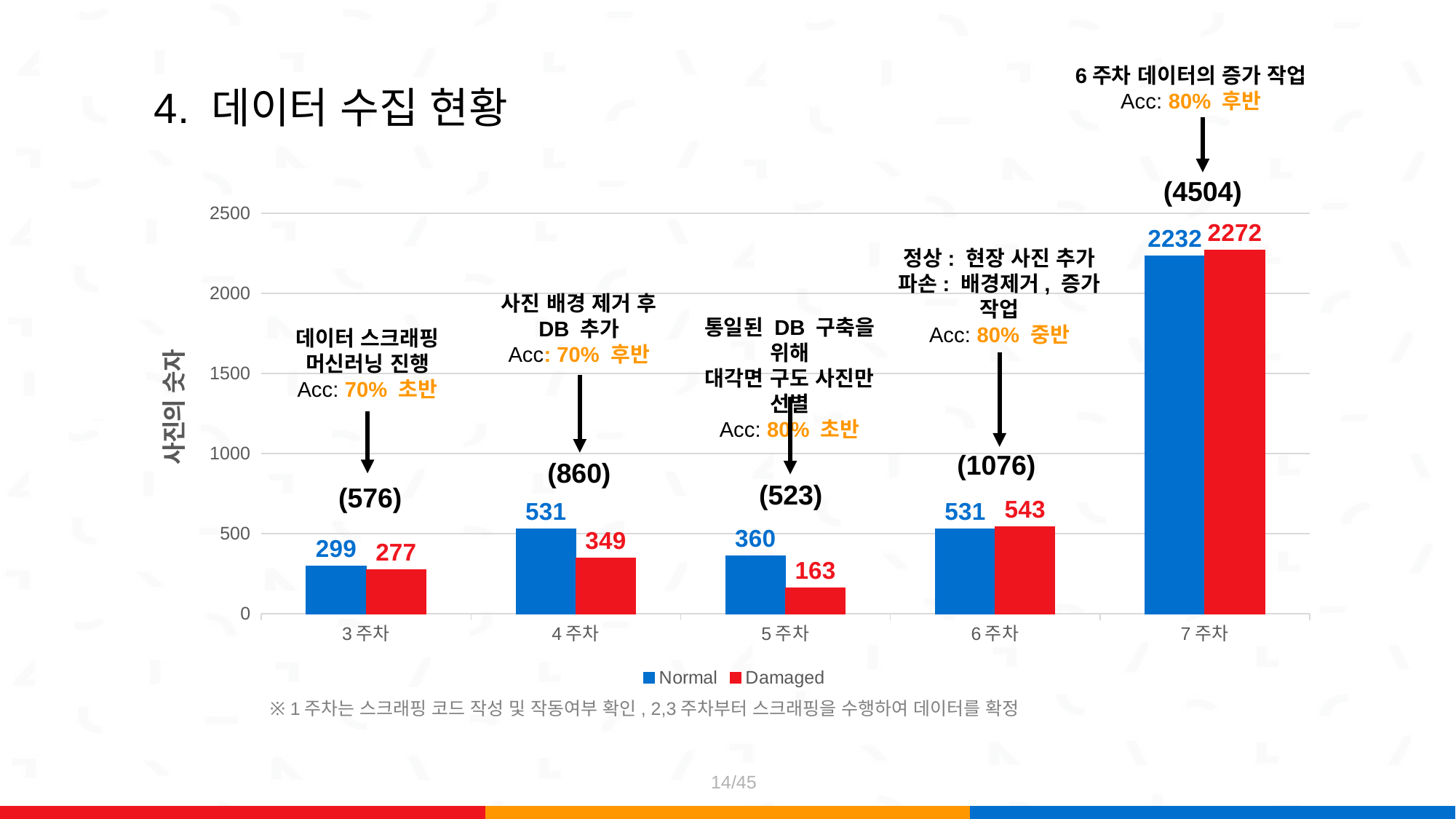

# 4. 데이터 수집 현황
6주차 데이터의 증가 작업
Acc: 80% 후반

### Chart

| Category | Normal | Damaged |
|---|---|---|
| 3주차 | 299.0 | 277.0 |
| 4주차 | 531.0 | 349.0 |
| 5주차 | 360.0 | 163.0 |
| 6주차 | 531.0 | 543.0 |
| 7주차 | 2232.0 | 2272.0 |
(4504)
정상: 현장 사진 추가
파손: 배경제거, 증가 작업
Acc: 80% 중반
사진 배경 제거 후 DB 추가
Acc: 70% 후반
통일된 DB 구축을 위해
대각면 구도 사진만 선별
Acc: 80% 초반
데이터 스크래핑
머신러닝 진행
Acc: 70% 초반
(1076)
(860)
(523)
(576)
※ 1주차는 스크래핑 코드 작성 및 작동여부 확인, 2,3주차부터 스크래핑을 수행하여 데이터를 확정
14/45